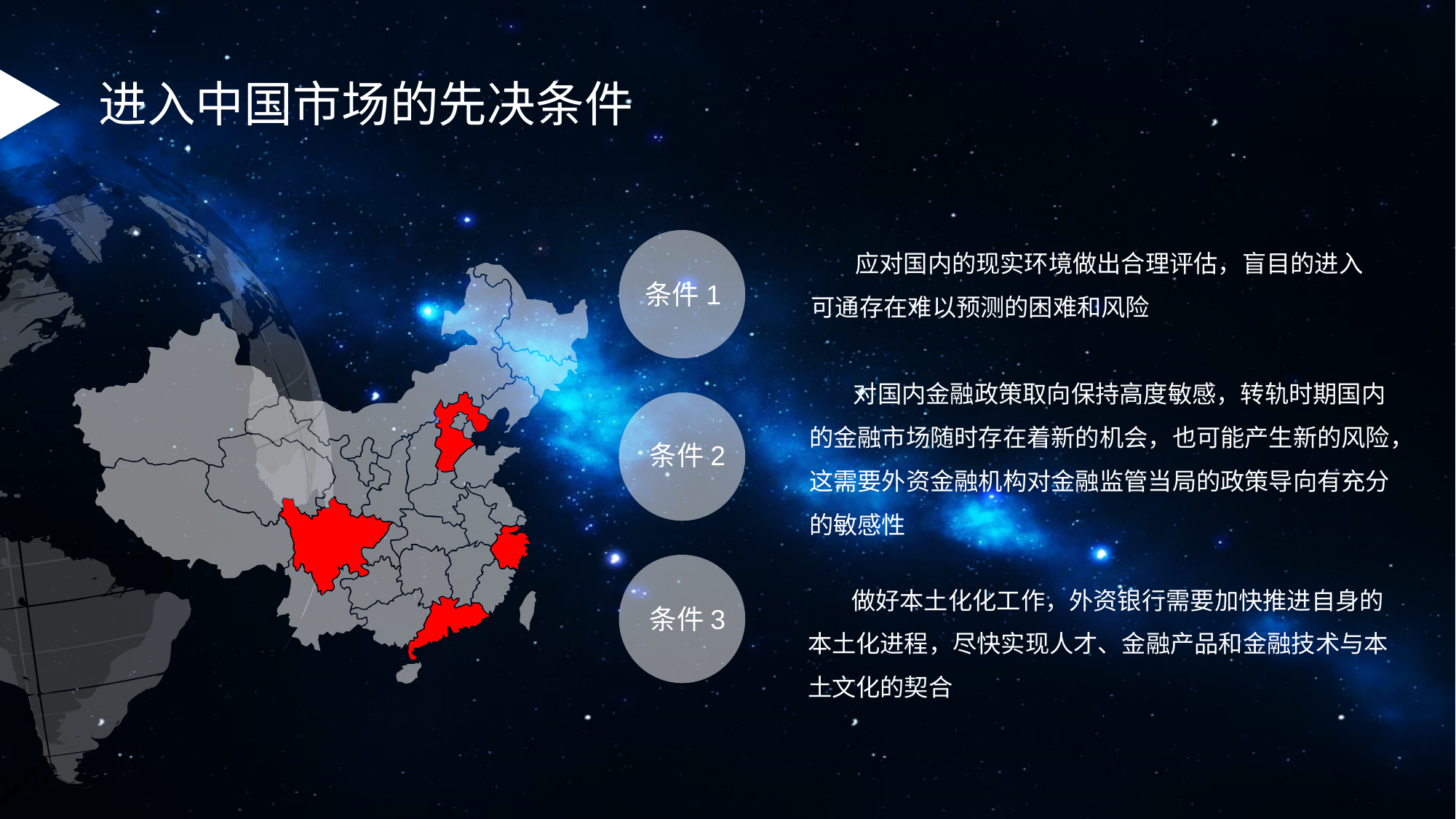

进入中国市场的先决条件

       应对国内的现实环境做出合理评估，盲目的进入可通存在难以预测的困难和风险

条件1

       对国内金融政策取向保持高度敏感，转轨时期国内的金融市场随时存在着新的机会，也可能产生新的风险，这需要外资金融机构对金融监管当局的政策导向有充分的敏感性

条件2

条件3
       做好本土化化工作，外资银行需要加快推进自身的本土化进程，尽快实现人才、金融产品和金融技术与本土文化的契合
.